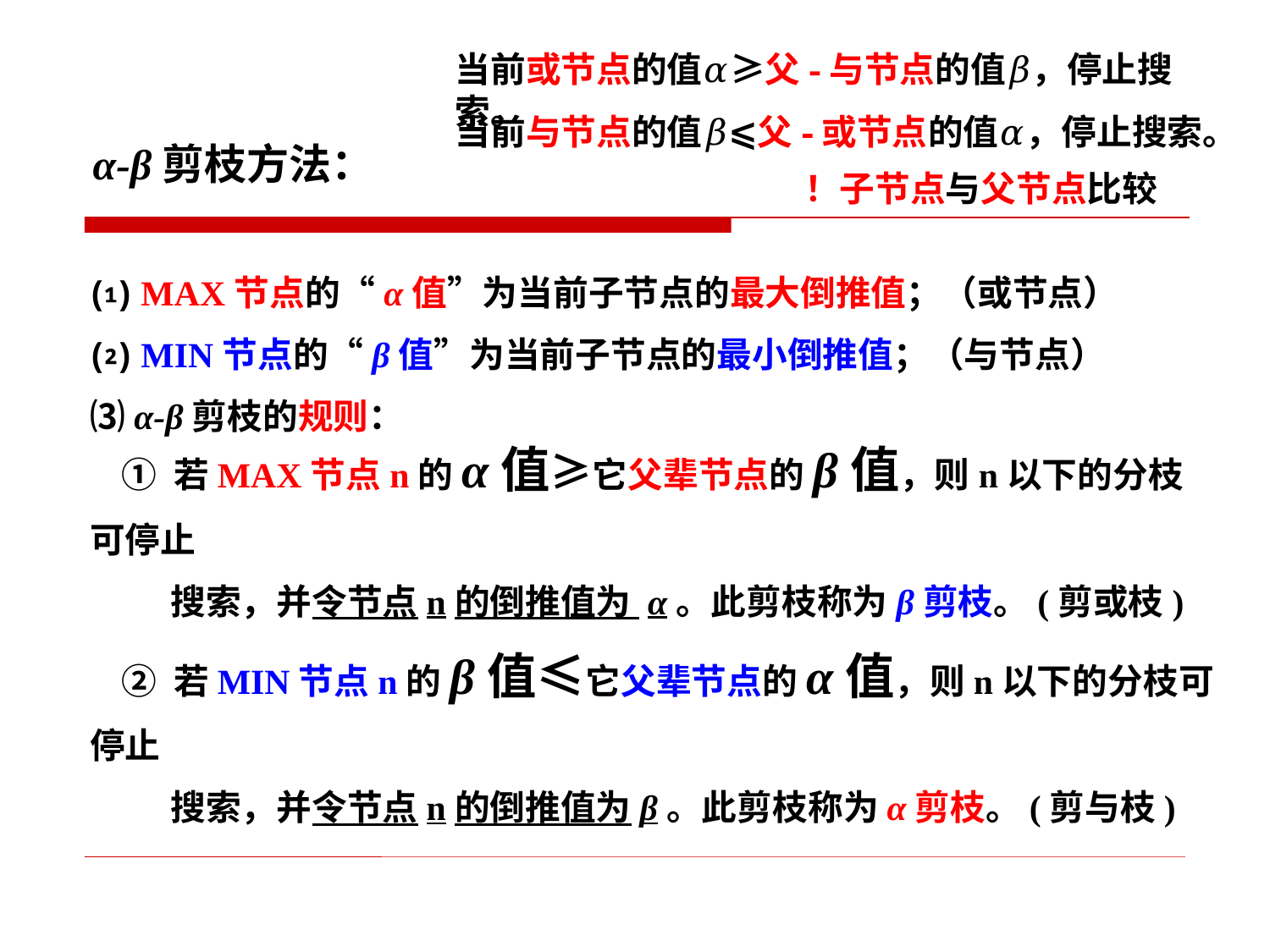

当前或节点的值𝛼≥父-与节点的值𝛽，停止搜索。
当前与节点的值𝛽⩽父-或节点的值𝛼，停止搜索。
α-β剪枝方法：
！子节点与父节点比较
⑴ MAX节点的“α值”为当前子节点的最大倒推值；（或节点）
⑵ MIN节点的“β值”为当前子节点的最小倒推值；（与节点）
⑶ α-β剪枝的规则：
    ① 若MAX节点n的α值≥它父辈节点的β值，则n以下的分枝可停止
         搜索，并令节点n的倒推值为 α。此剪枝称为β剪枝。(剪或枝)
    ② 若MIN节点n的β值≤它父辈节点的α值，则n以下的分枝可停止
         搜索，并令节点n的倒推值为β。此剪枝称为α剪枝。(剪与枝)